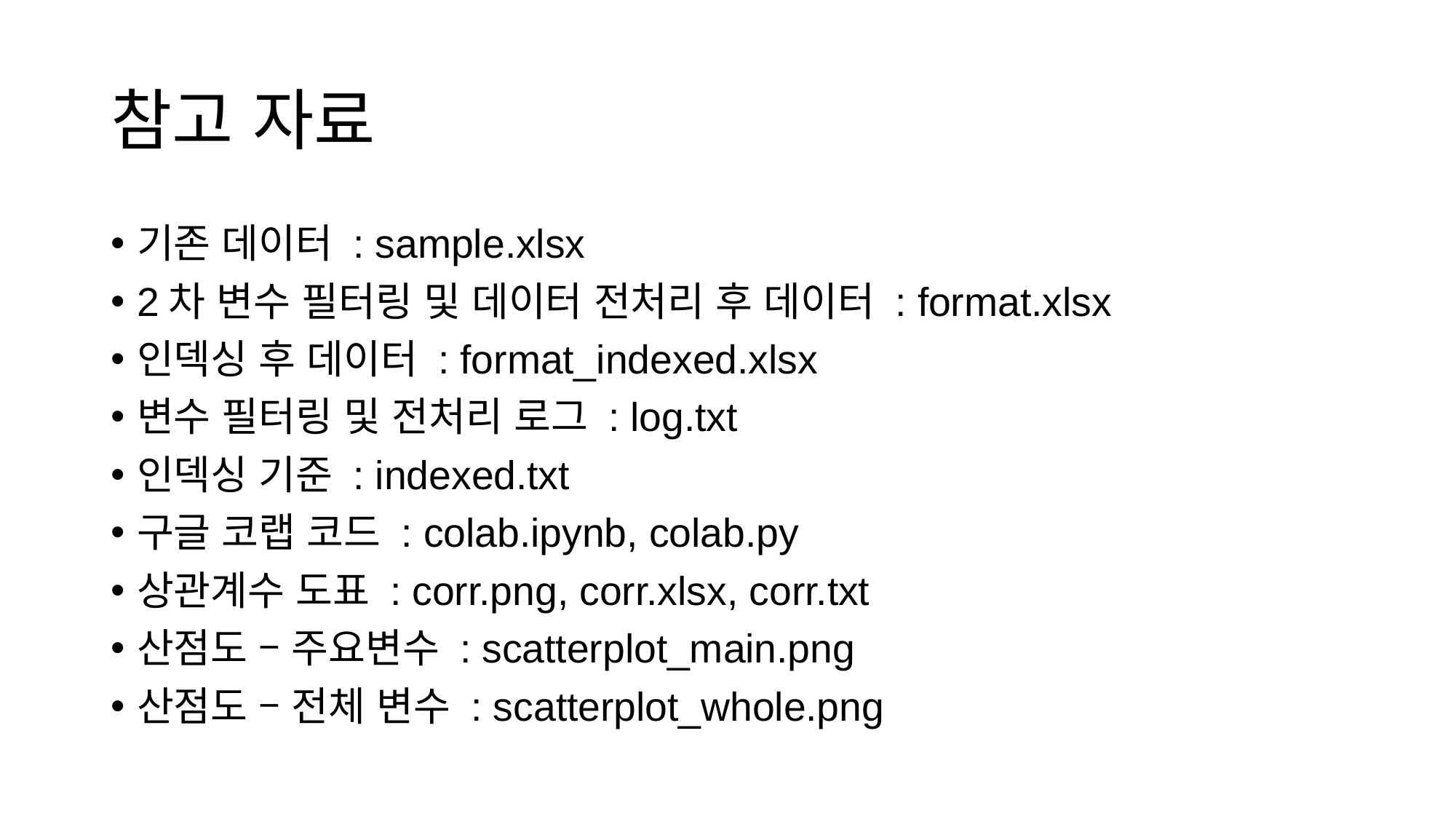

# 참고 자료
기존 데이터 : sample.xlsx
2차 변수 필터링 및 데이터 전처리 후 데이터 : format.xlsx
인덱싱 후 데이터 : format_indexed.xlsx
변수 필터링 및 전처리 로그 : log.txt
인덱싱 기준 : indexed.txt
구글 코랩 코드 : colab.ipynb, colab.py
상관계수 도표 : corr.png, corr.xlsx, corr.txt
산점도 – 주요변수 : scatterplot_main.png
산점도 – 전체 변수 : scatterplot_whole.png